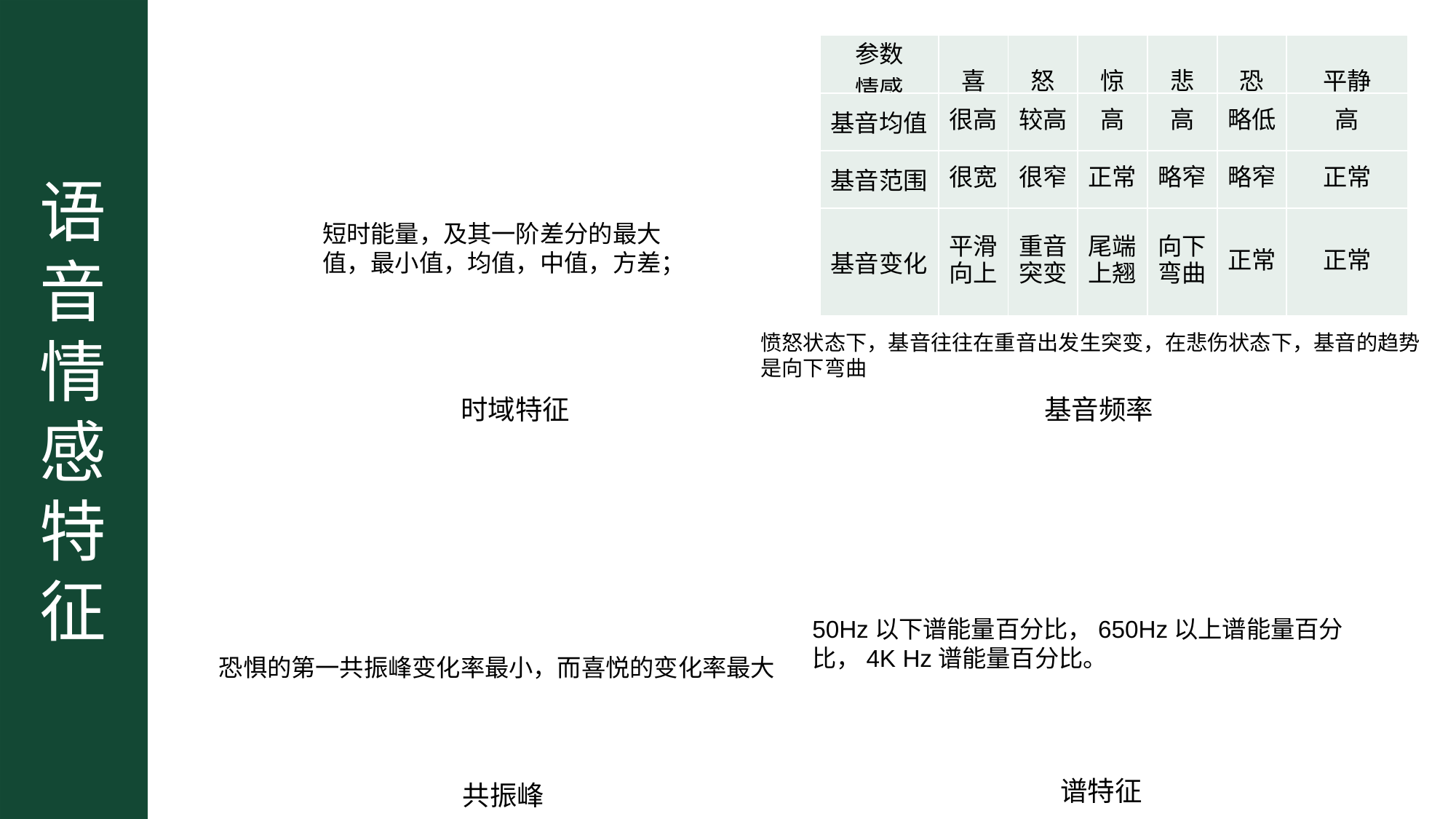

语音情感特征
| 参数 情感 | 喜 | 怒 | 惊 | 悲 | 恐 | 平静 |
| --- | --- | --- | --- | --- | --- | --- |
| 基音均值 | 很高 | 较高 | 高 | 高 | 略低 | 高 |
| 基音范围 | 很宽 | 很窄 | 正常 | 略窄 | 略窄 | 正常 |
| 基音变化 | 平滑向上 | 重音突变 | 尾端上翘 | 向下弯曲 | 正常 | 正常 |
短时能量，及其一阶差分的最大值，最小值，均值，中值，方差；
愤怒状态下，基音往往在重音出发生突变，在悲伤状态下，基音的趋势是向下弯曲
时域特征
基音频率
50Hz以下谱能量百分比，650Hz以上谱能量百分比，4K Hz谱能量百分比。
恐惧的第一共振峰变化率最小，而喜悦的变化率最大
谱特征
共振峰